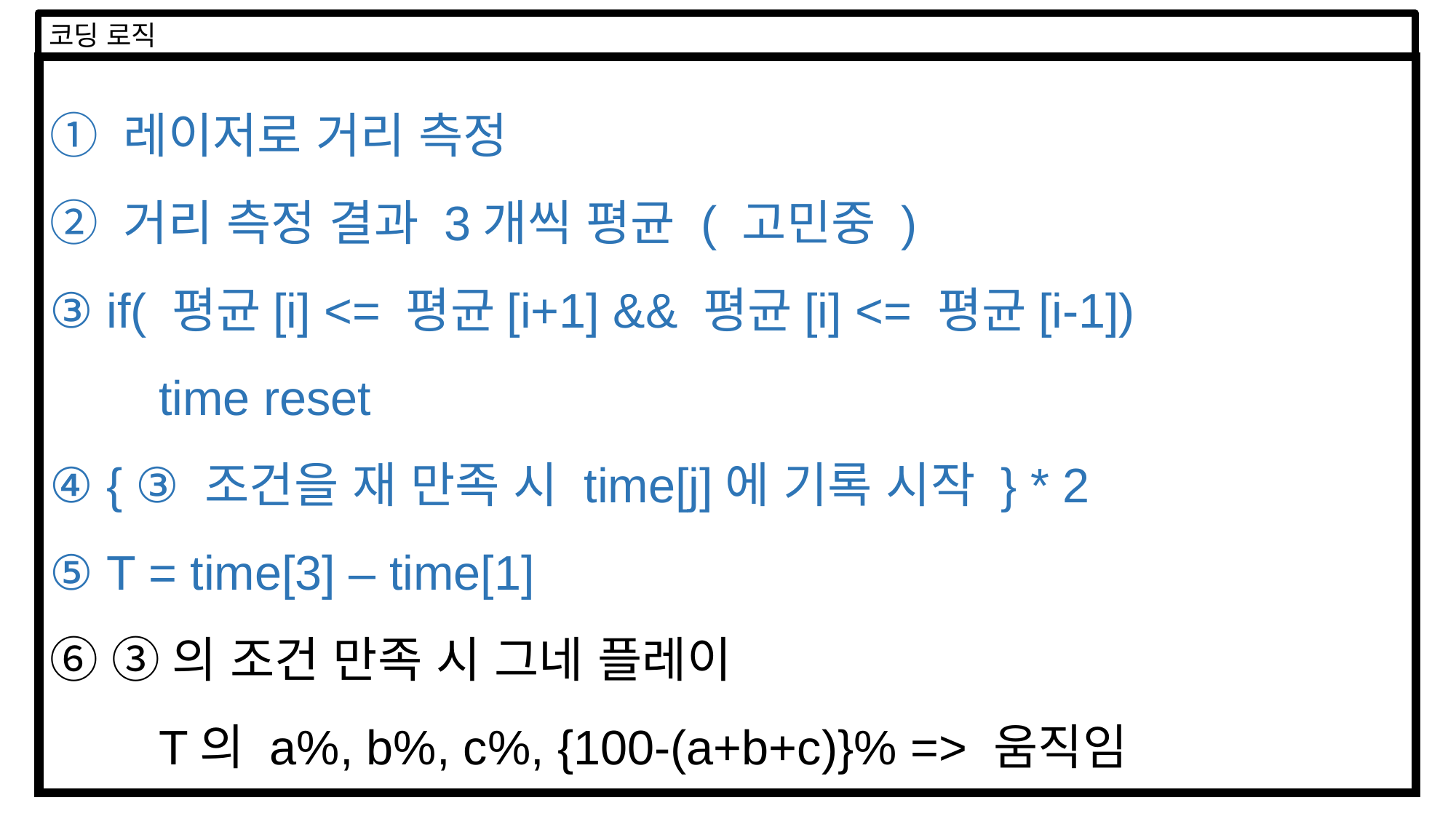

코딩 로직
① 레이저로 거리 측정
② 거리 측정 결과 3개씩 평균 ( 고민중 )
③ if( 평균[i] <= 평균[i+1] && 평균[i] <= 평균[i-1])
	time reset
④ { ③ 조건을 재 만족 시 time[j]에 기록 시작 } * 2
⑤ T = time[3] – time[1]
⑥ ③의 조건 만족 시 그네 플레이
	T의 a%, b%, c%, {100-(a+b+c)}% => 움직임